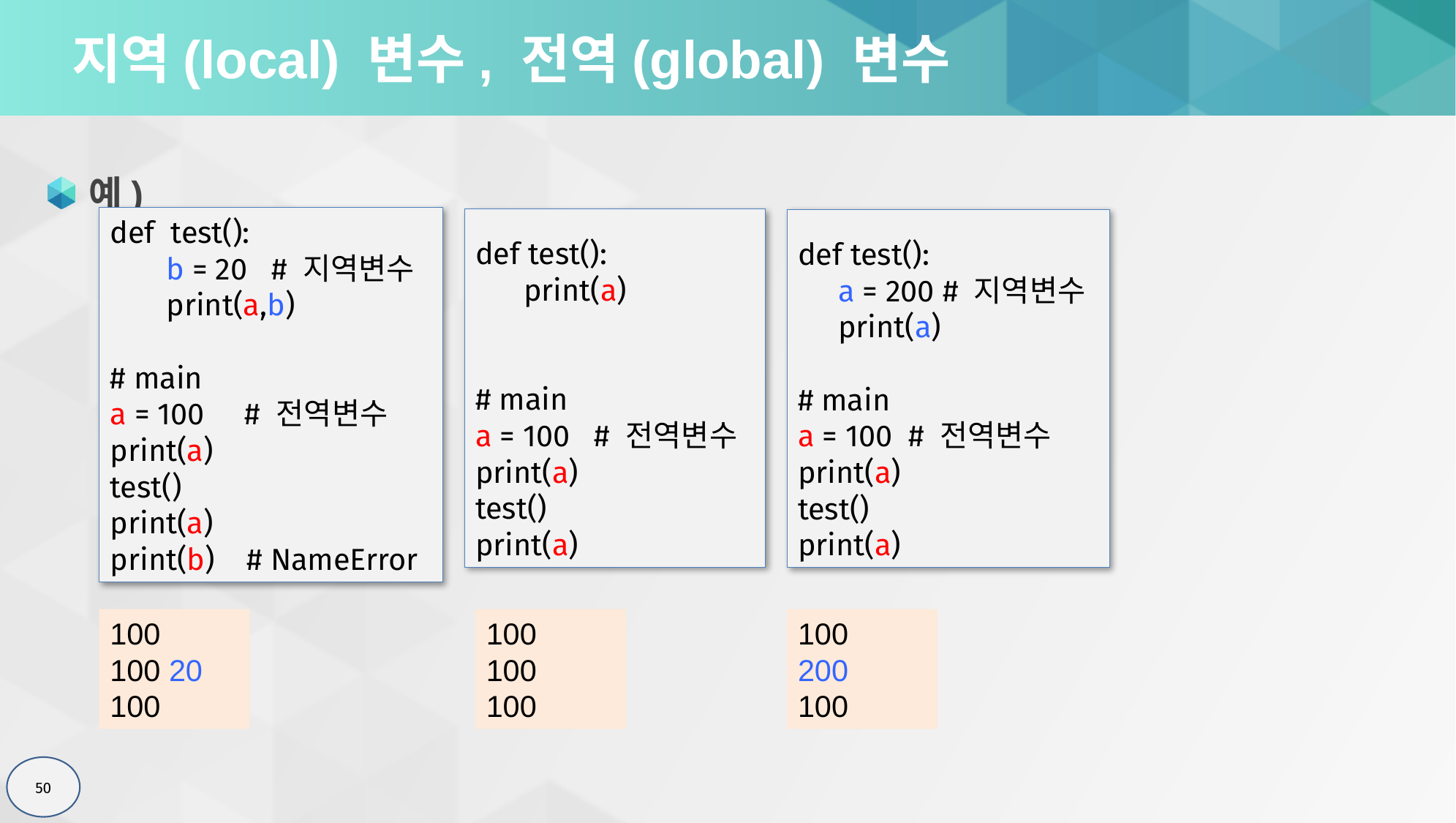

# 지역(local) 변수, 전역(global) 변수
예)
def  test():
       b = 20   # 지역변수
       print(a,b)

# main
a = 100     # 전역변수
print(a)
test()
print(a)
print(b)    # NameError

def test():
      print(a)

# main
a = 100   # 전역변수
print(a)
test()
print(a)

def test():
     a = 200 # 지역변수
     print(a)

# main
a = 100  # 전역변수
print(a)
test()
print(a)
100
200
100
100
100
100
100
100 20
100